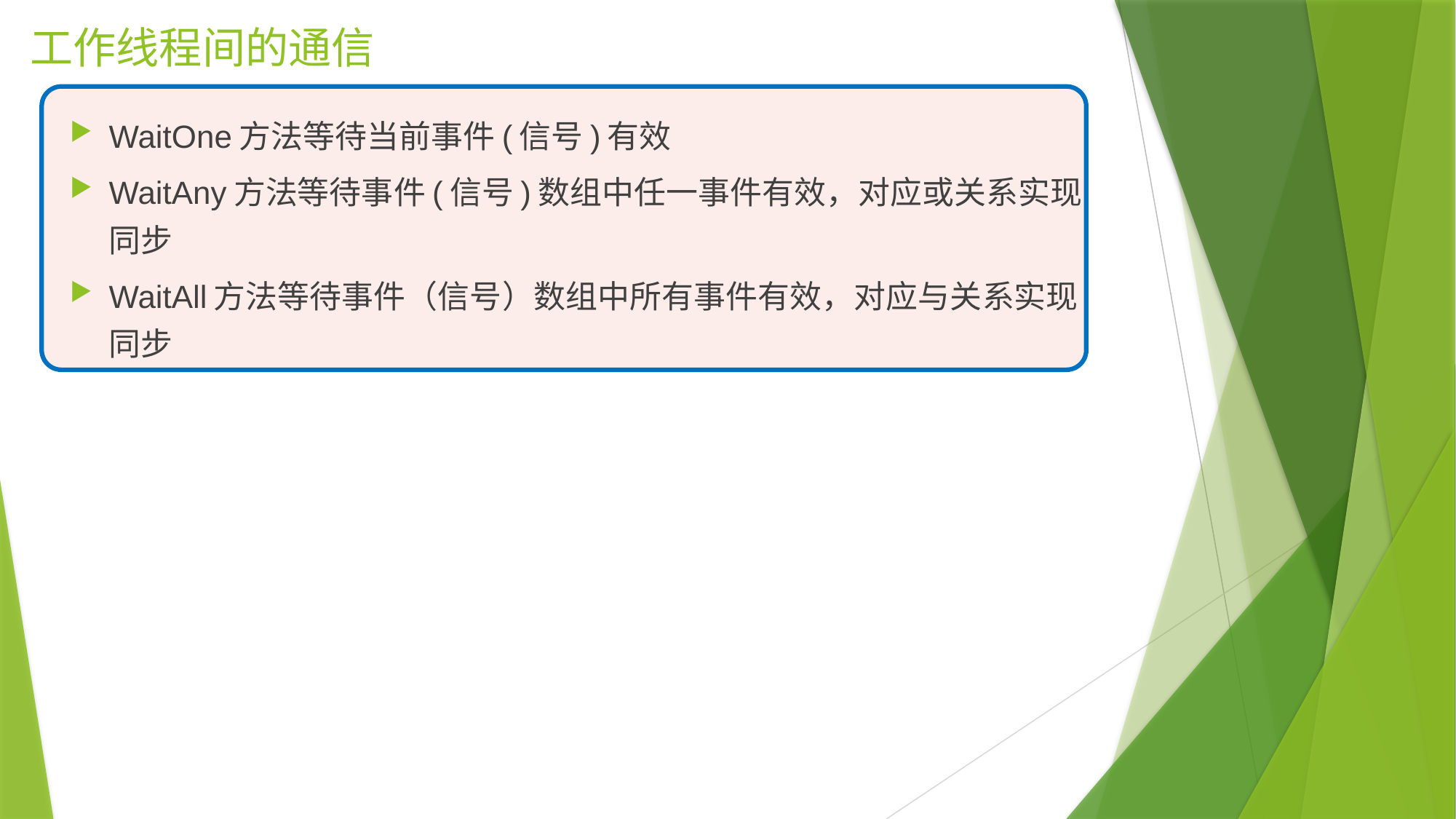

# 工作线程间的通信

WaitOne方法等待当前事件(信号)有效
WaitAny方法等待事件(信号)数组中任一事件有效，对应或关系实现同步
WaitAll方法等待事件（信号）数组中所有事件有效，对应与关系实现同步